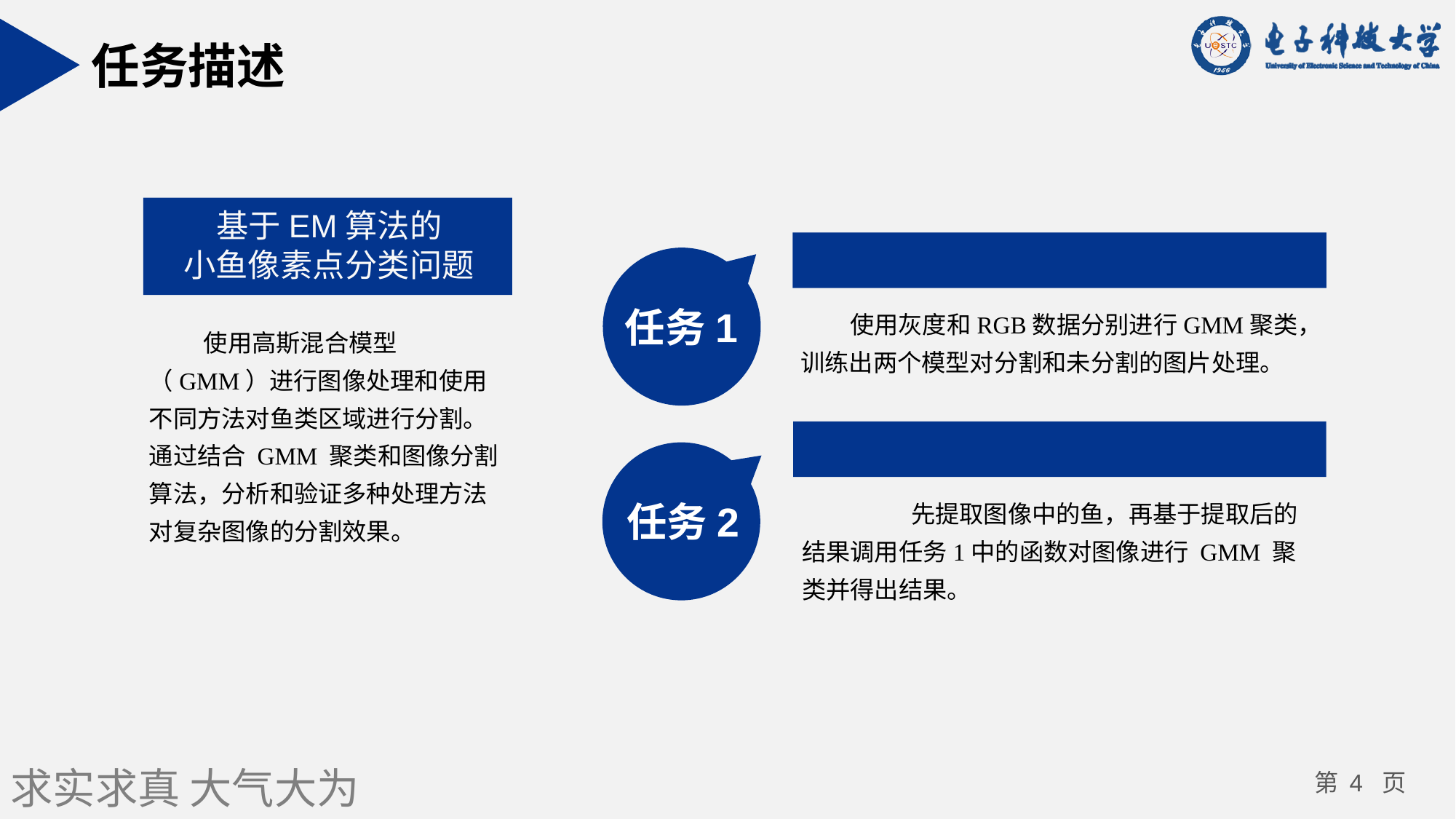

任务描述

基于EM算法的
小鱼像素点分类问题

        使用灰度和RGB数据分别进行GMM聚类，训练出两个模型对分割和未分割的图片处理。
任务1
使用高斯混合模型（GMM）进行图像处理和使用不同方法对鱼类区域进行分割。通过结合 GMM 聚类和图像分割算法，分析和验证多种处理方法对复杂图像的分割效果。

	先提取图像中的鱼，再基于提取后的结果调用任务1中的函数对图像进行 GMM 聚类并得出结果。
任务2